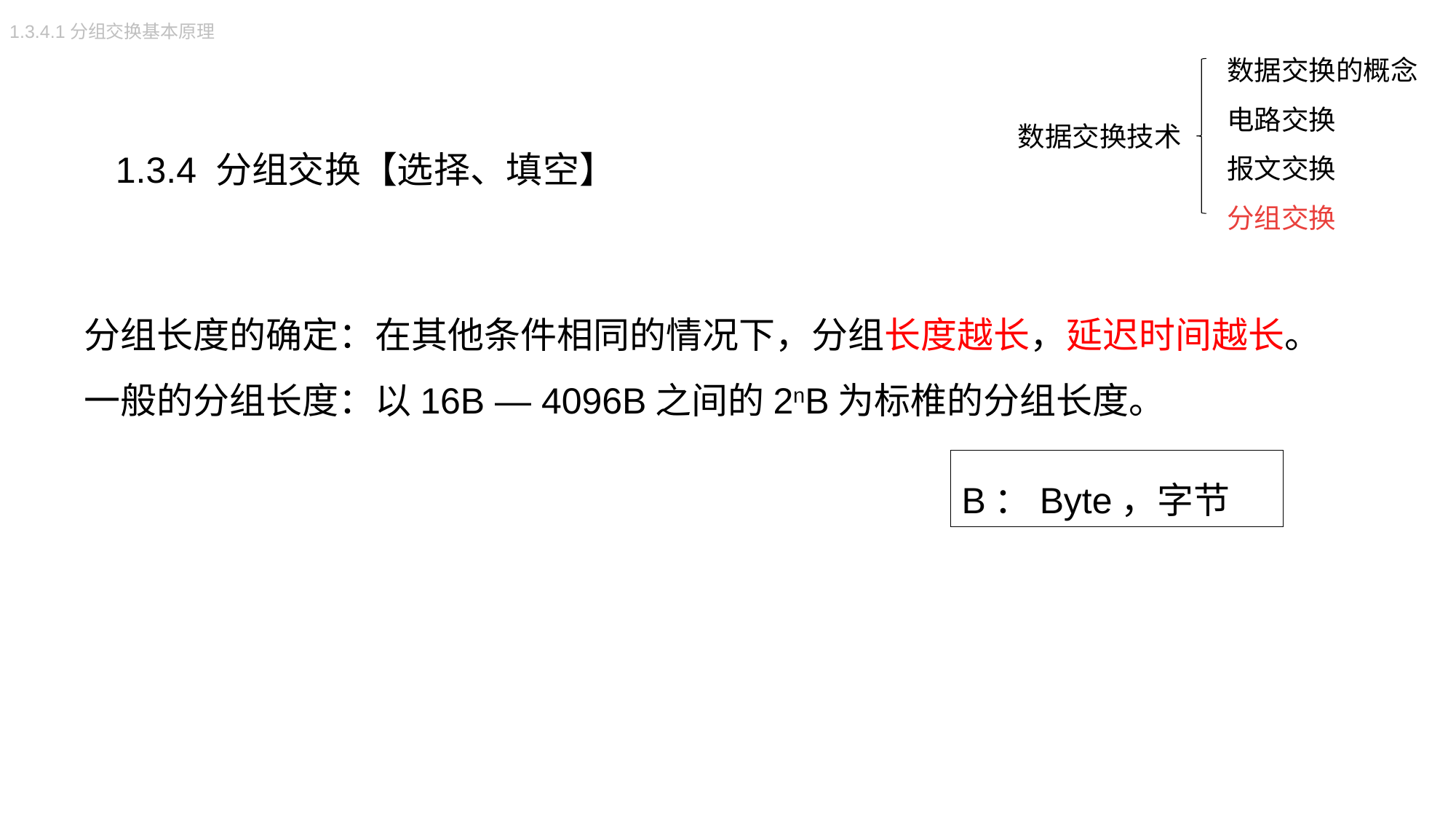

1.3.4.1分组交换基本原理
数据交换的概念
电路交换
报文交换
分组交换

数据交换技术
1.3.4 分组交换【选择、填空】
分组长度的确定：在其他条件相同的情况下，分组长度越长，延迟时间越长。
一般的分组长度：以16B — 4096B之间的2nB为标椎的分组长度。
B：Byte，字节